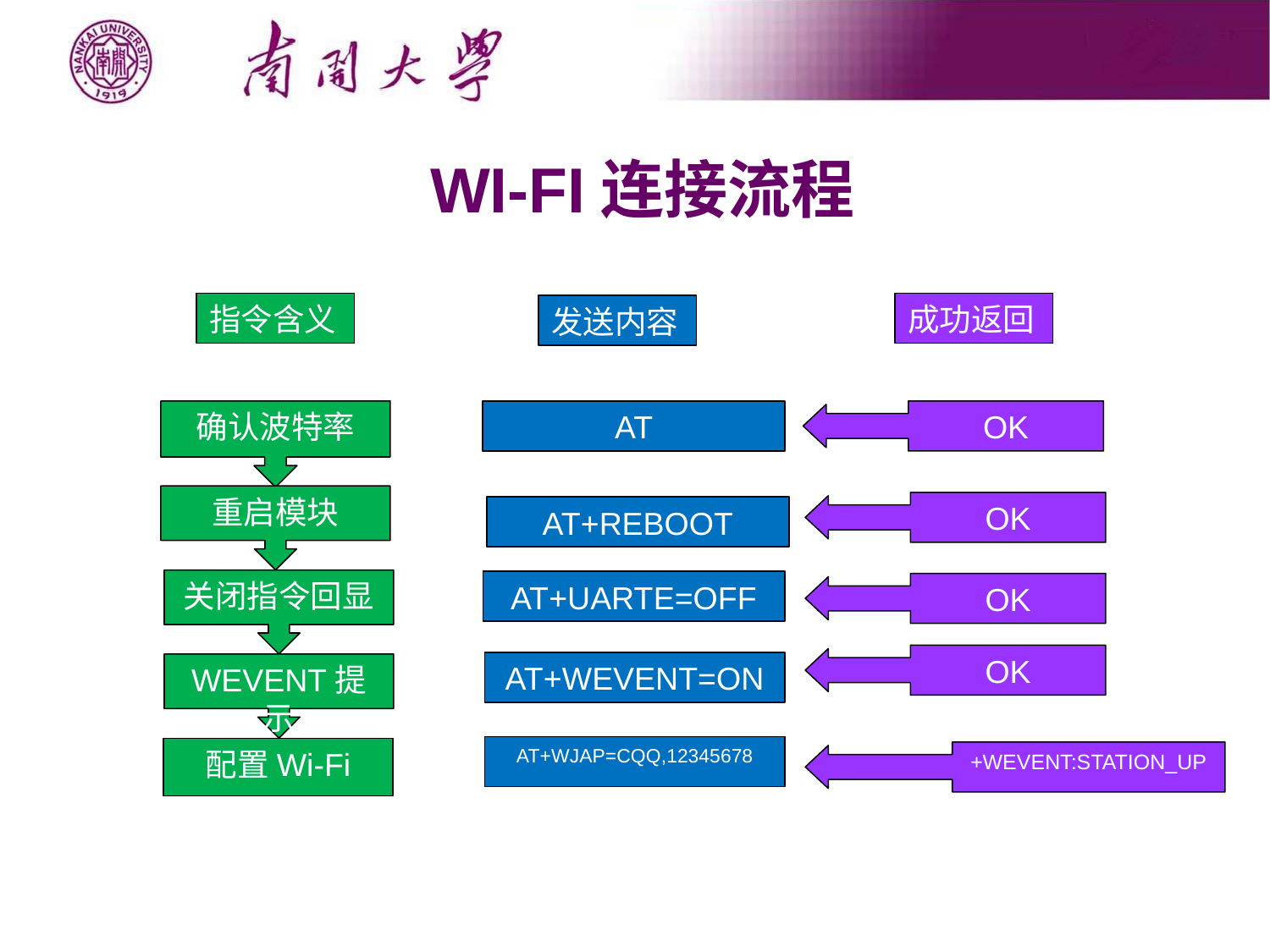

WI-FI连接流程
指令含义
成功返回
发送内容
确认波特率
AT
OK
重启模块
OK
AT+REBOOT
关闭指令回显
AT+UARTE=OFF
OK
OK
AT+WEVENT=ON
WEVENT提示
AT+WJAP=CQQ,12345678
配置Wi-Fi
+WEVENT:STATION_UP